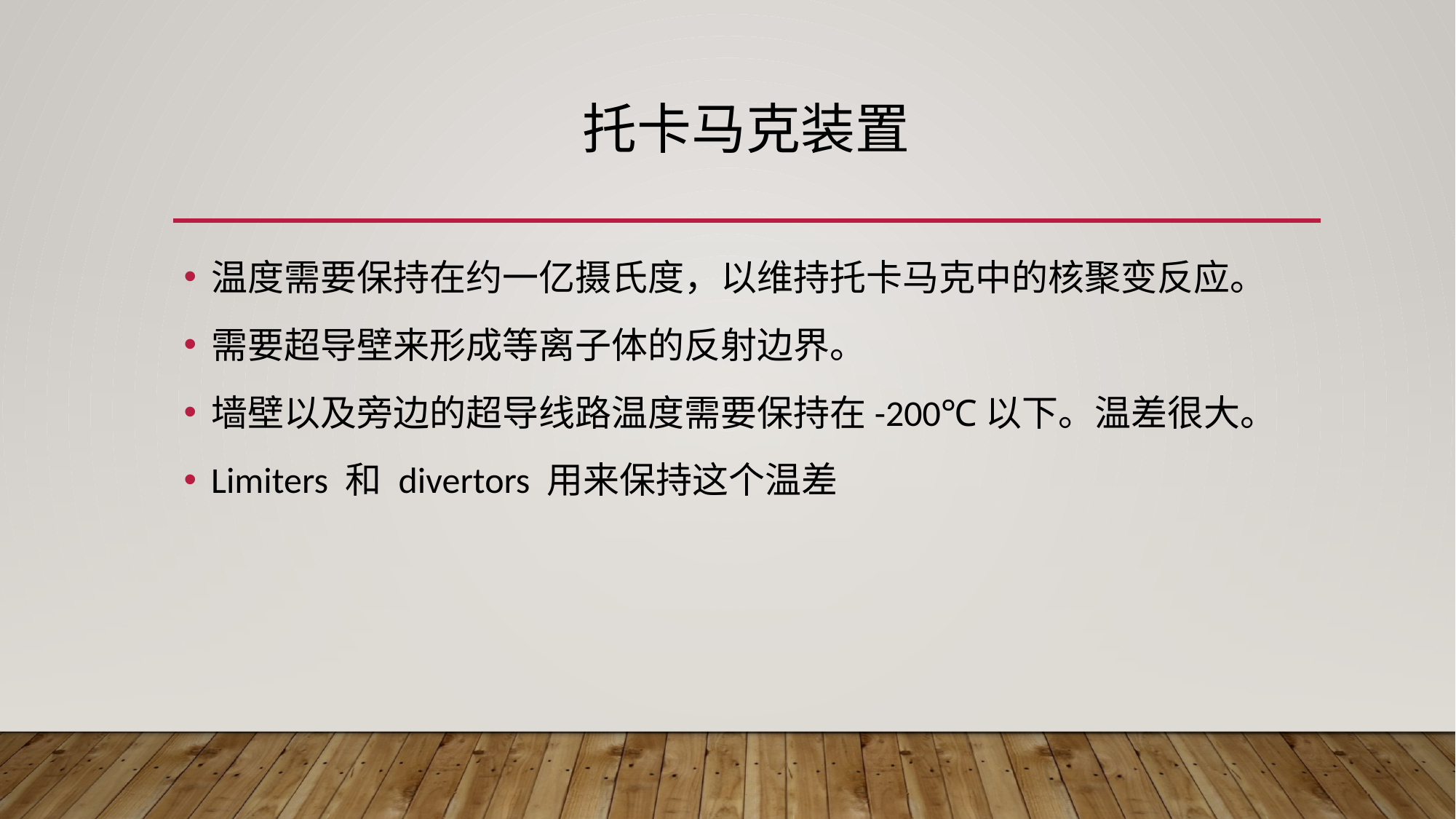

# 托卡马克装置
温度需要保持在约一亿摄氏度，以维持托卡马克中的核聚变反应。
需要超导壁来形成等离子体的反射边界。
墙壁以及旁边的超导线路温度需要保持在-200℃以下。温差很大。
Limiters 和 divertors 用来保持这个温差